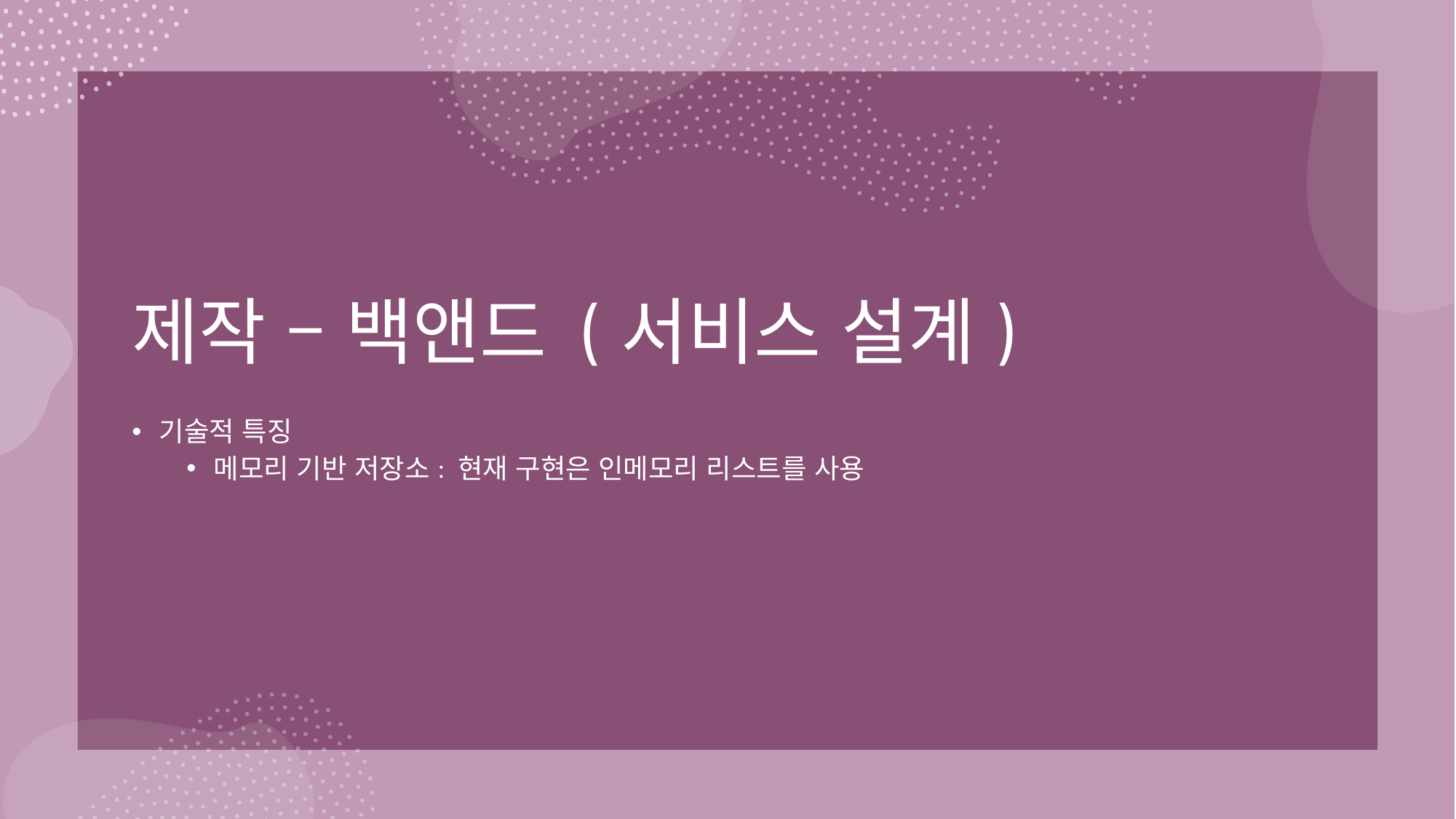

# 제작 – 백앤드 (서비스 설계)
기술적 특징
메모리 기반 저장소: 현재 구현은 인메모리 리스트를 사용